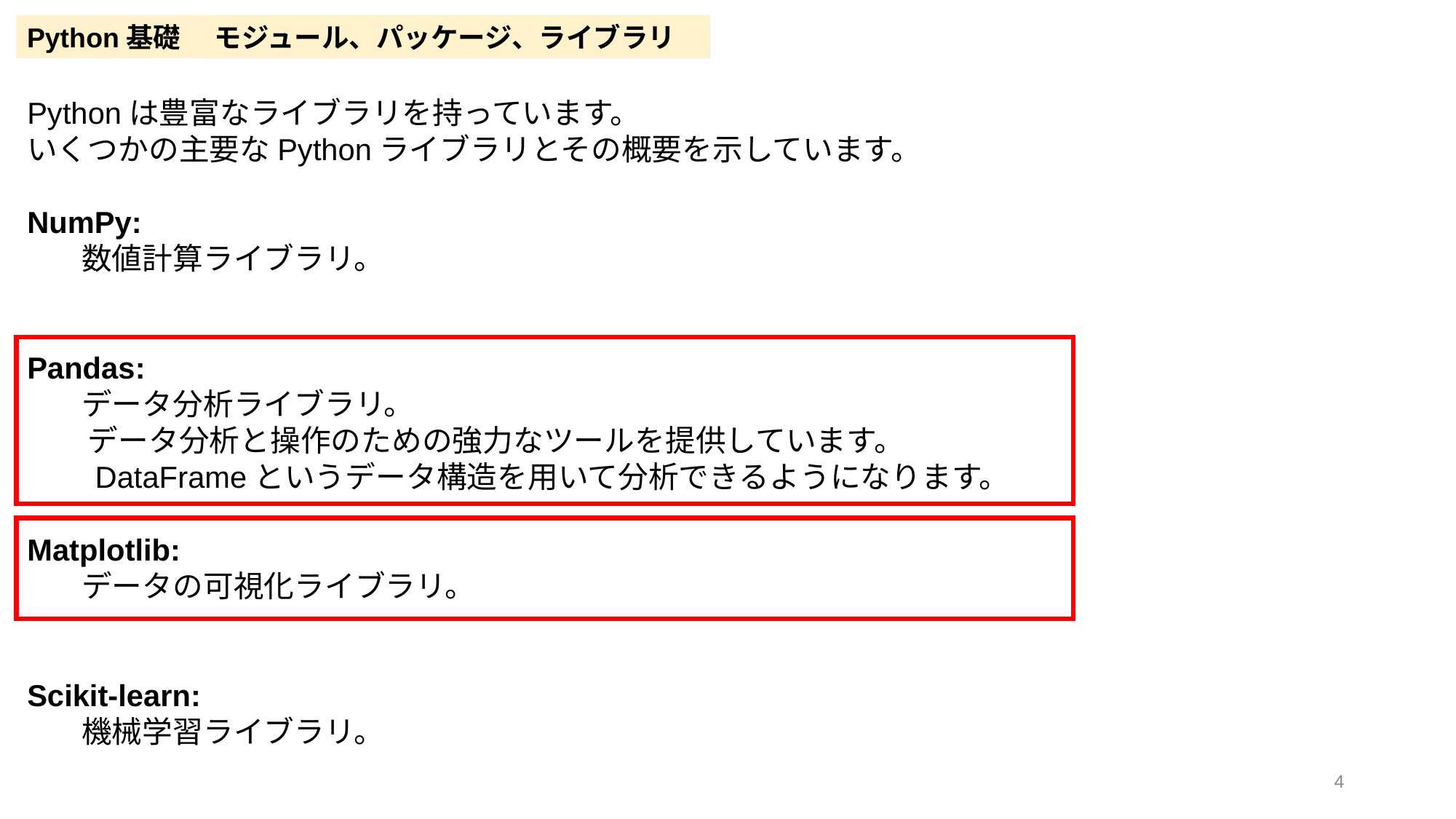

Python基礎
モジュール、パッケージ、ライブラリ
Pythonは豊富なライブラリを持っています。
いくつかの主要なPythonライブラリとその概要を示しています。

NumPy:
数値計算ライブラリ。

Pandas:
データ分析ライブラリ。
　　データ分析と操作のための強力なツールを提供しています。
　　DataFrameというデータ構造を用いて分析できるようになります。

Matplotlib:
データの可視化ライブラリ。

Scikit-learn:
機械学習ライブラリ。

4